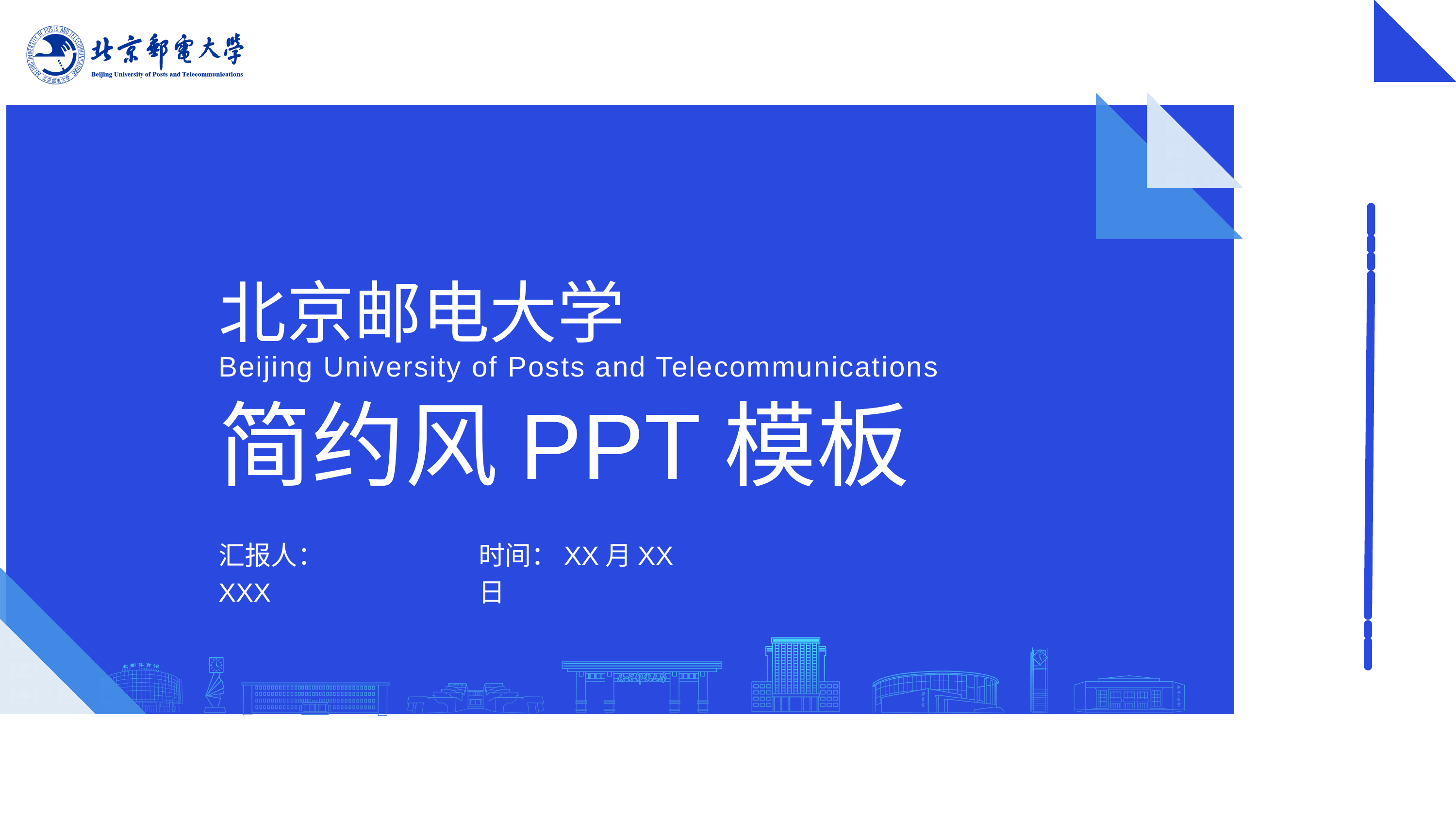

北京邮电大学
Beijing University of Posts and Telecommunications
简约风PPT模板
汇报人：XXX
时间：XX月XX日